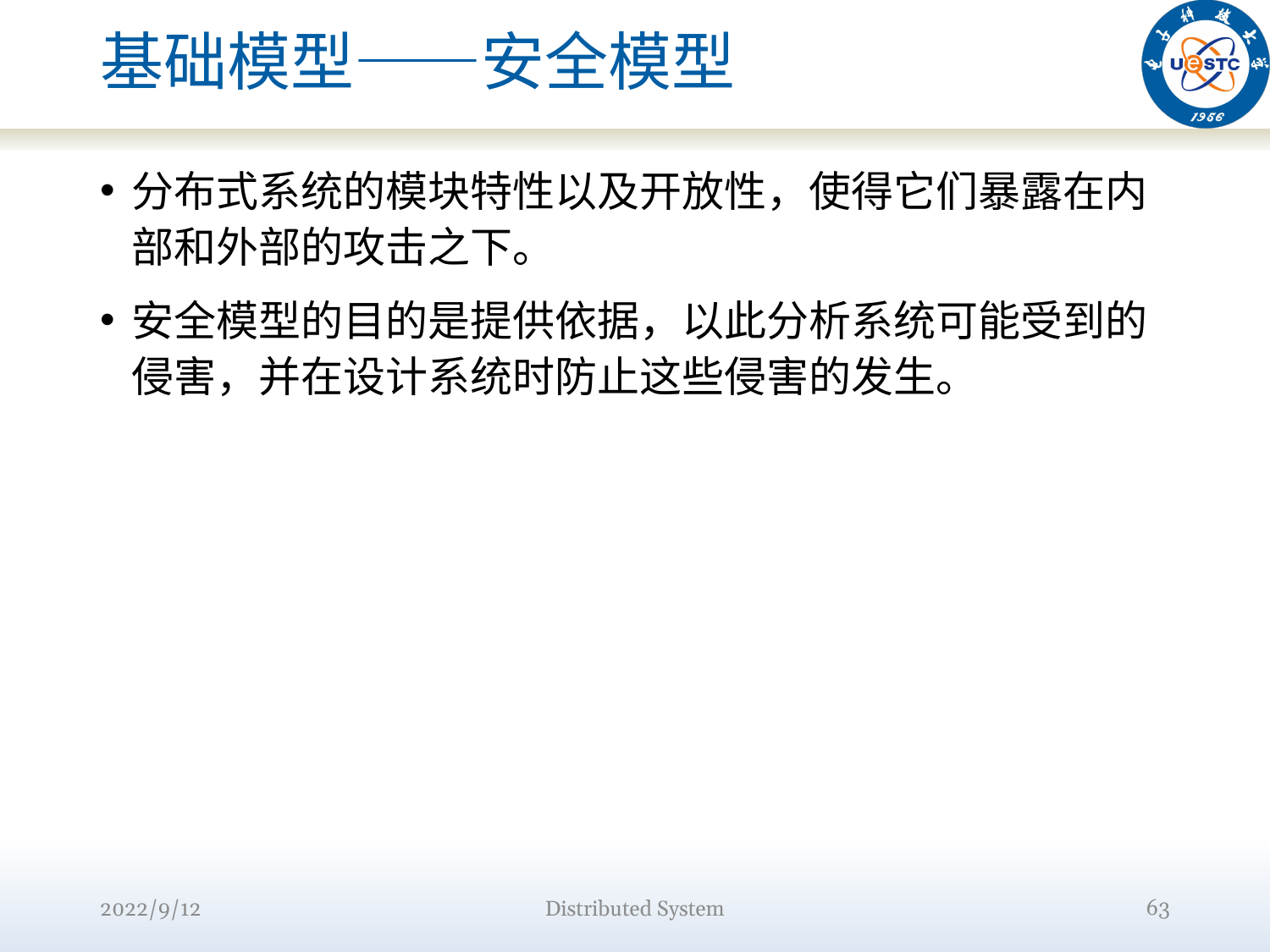

# 基础模型——安全模型
分布式系统的模块特性以及开放性，使得它们暴露在内部和外部的攻击之下。
安全模型的目的是提供依据，以此分析系统可能受到的侵害，并在设计系统时防止这些侵害的发生。
2022/9/12
Distributed System
63